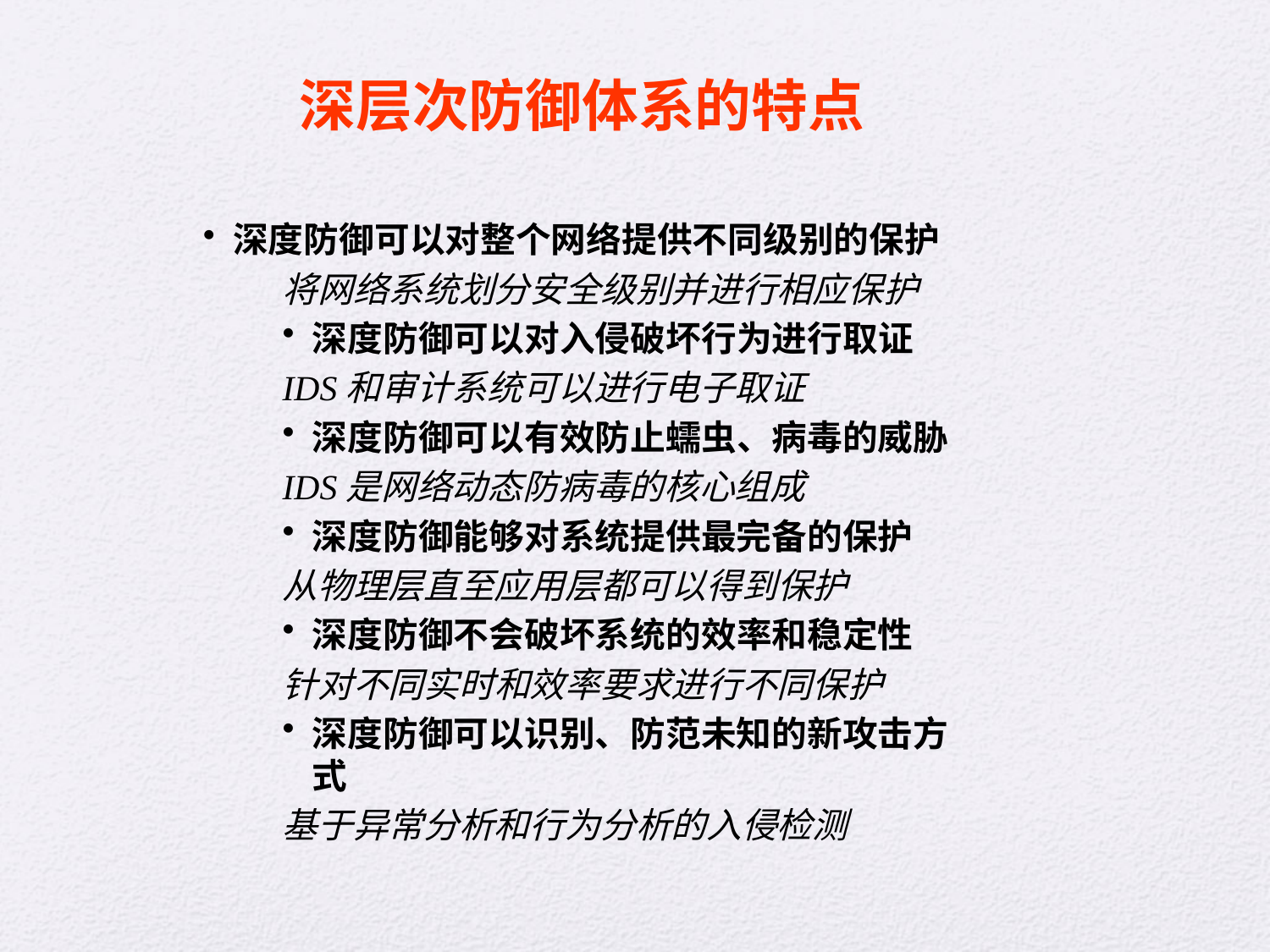

深层次防御体系的特点
深度防御可以对整个网络提供不同级别的保护
将网络系统划分安全级别并进行相应保护
深度防御可以对入侵破坏行为进行取证
IDS和审计系统可以进行电子取证
深度防御可以有效防止蠕虫、病毒的威胁
IDS是网络动态防病毒的核心组成
深度防御能够对系统提供最完备的保护
从物理层直至应用层都可以得到保护
深度防御不会破坏系统的效率和稳定性
针对不同实时和效率要求进行不同保护
深度防御可以识别、防范未知的新攻击方式
基于异常分析和行为分析的入侵检测